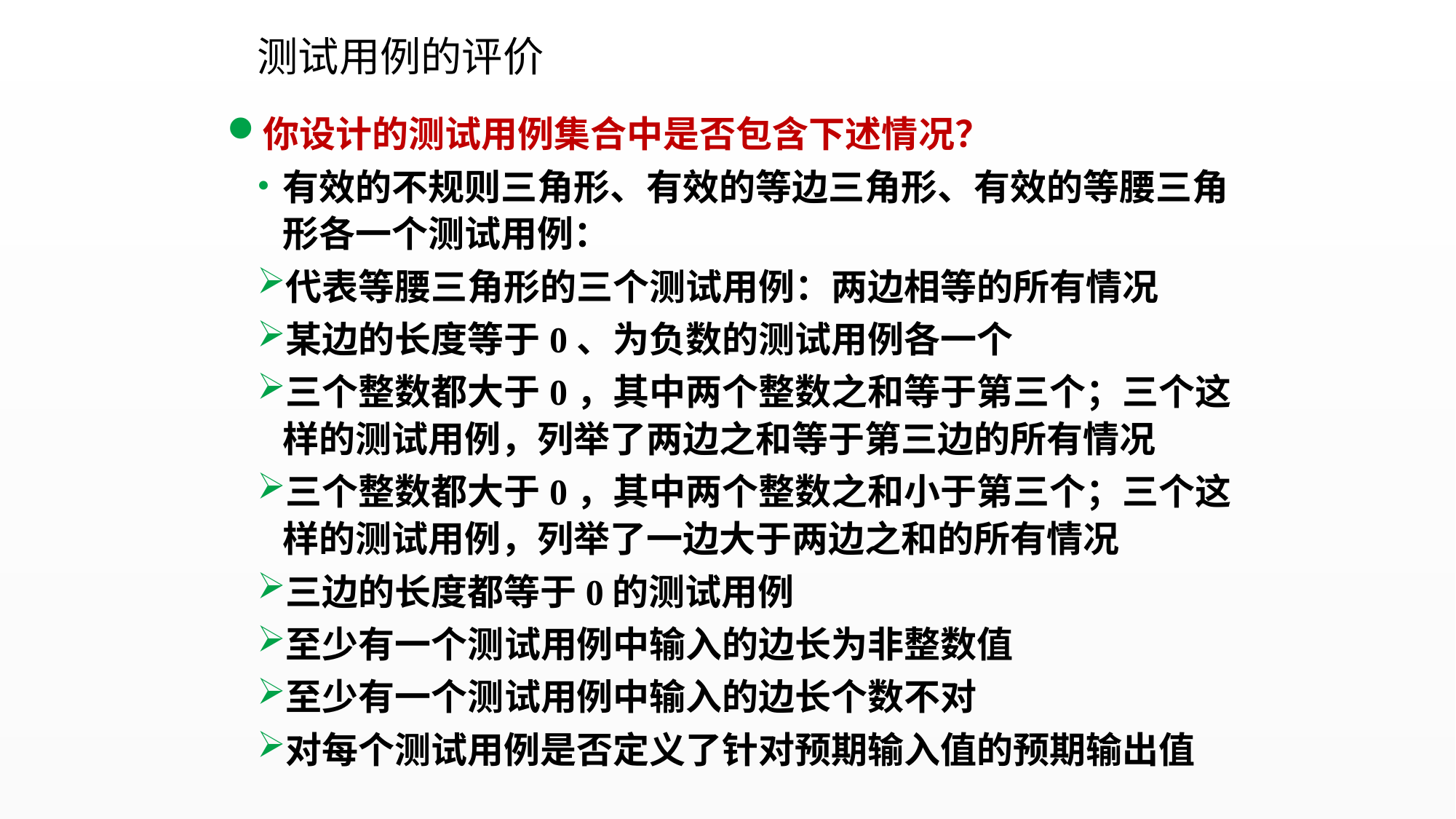

测试用例的评价
你设计的测试用例集合中是否包含下述情况？
有效的不规则三角形、有效的等边三角形、有效的等腰三角形各一个测试用例：
代表等腰三角形的三个测试用例：两边相等的所有情况
某边的长度等于0、为负数的测试用例各一个
三个整数都大于0，其中两个整数之和等于第三个；三个这样的测试用例，列举了两边之和等于第三边的所有情况
三个整数都大于0，其中两个整数之和小于第三个；三个这样的测试用例，列举了一边大于两边之和的所有情况
三边的长度都等于0的测试用例
至少有一个测试用例中输入的边长为非整数值
至少有一个测试用例中输入的边长个数不对
对每个测试用例是否定义了针对预期输入值的预期输出值